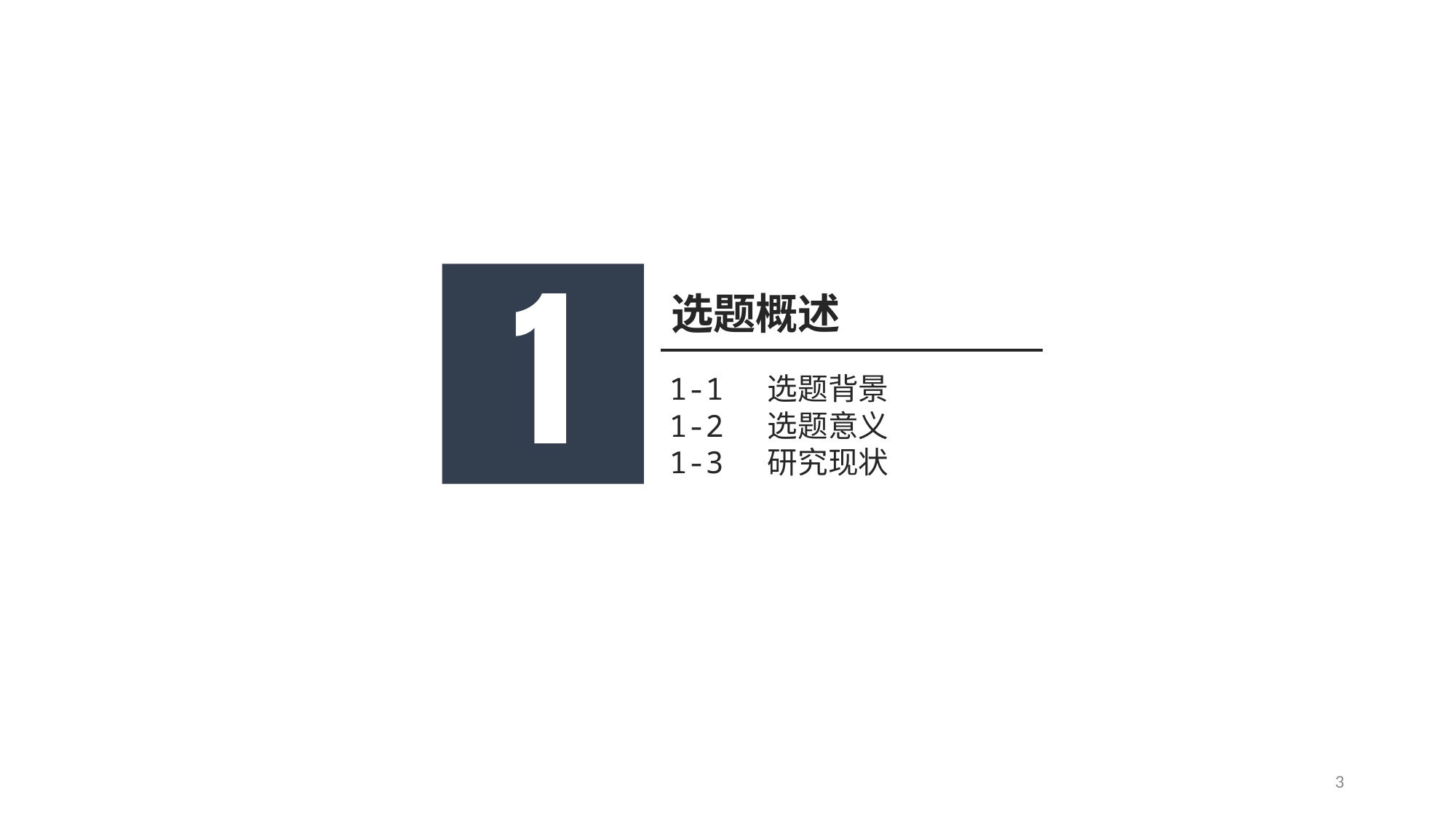

1
选题概述
1-1  选题背景
1-2  选题意义
1-3  研究现状
3